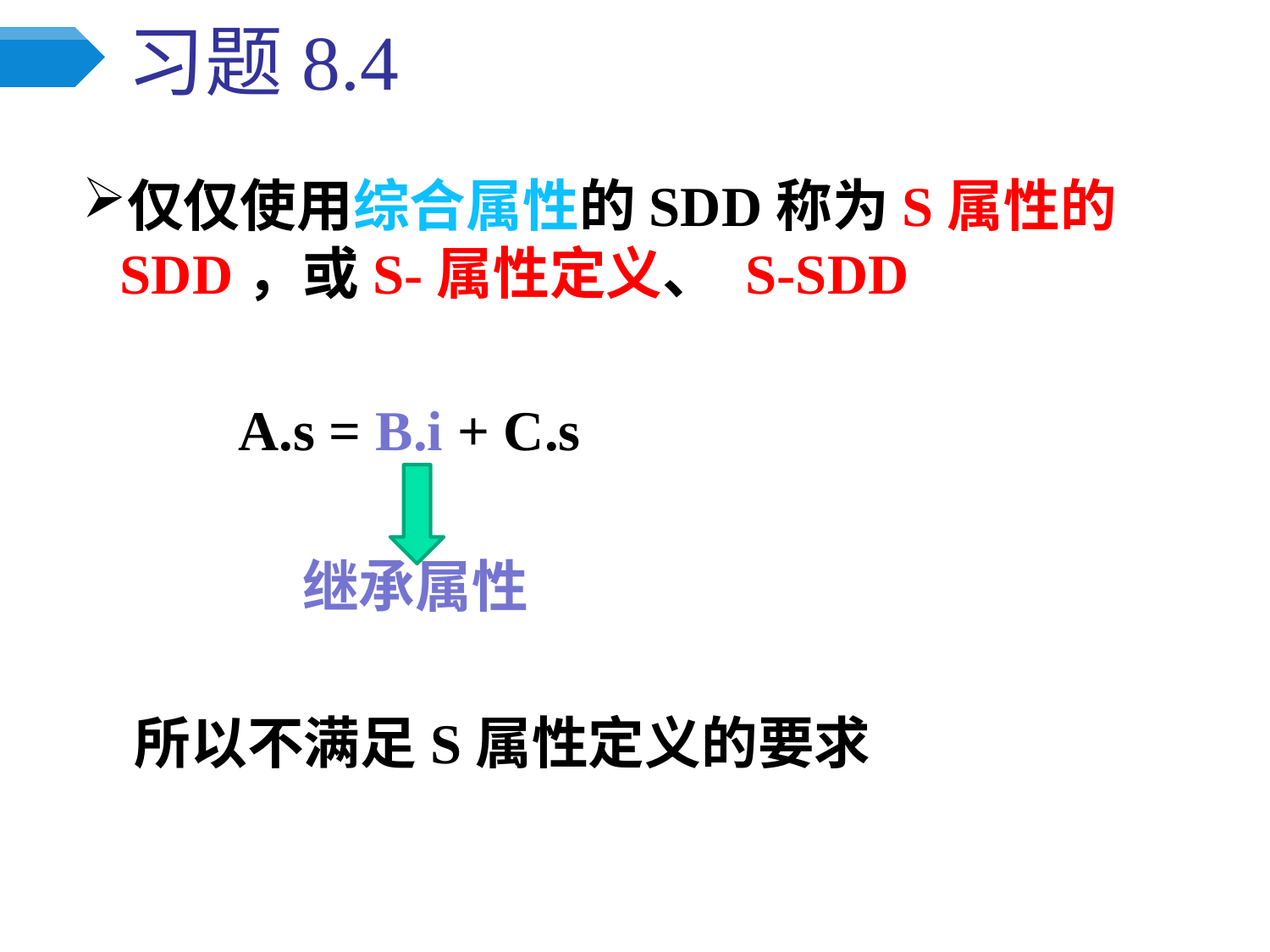

# 习题8.4
仅仅使用综合属性的SDD称为S属性的SDD，或S-属性定义、 S-SDD

           A.s = B.i + C.s

                继承属性

   所以不满足S属性定义的要求